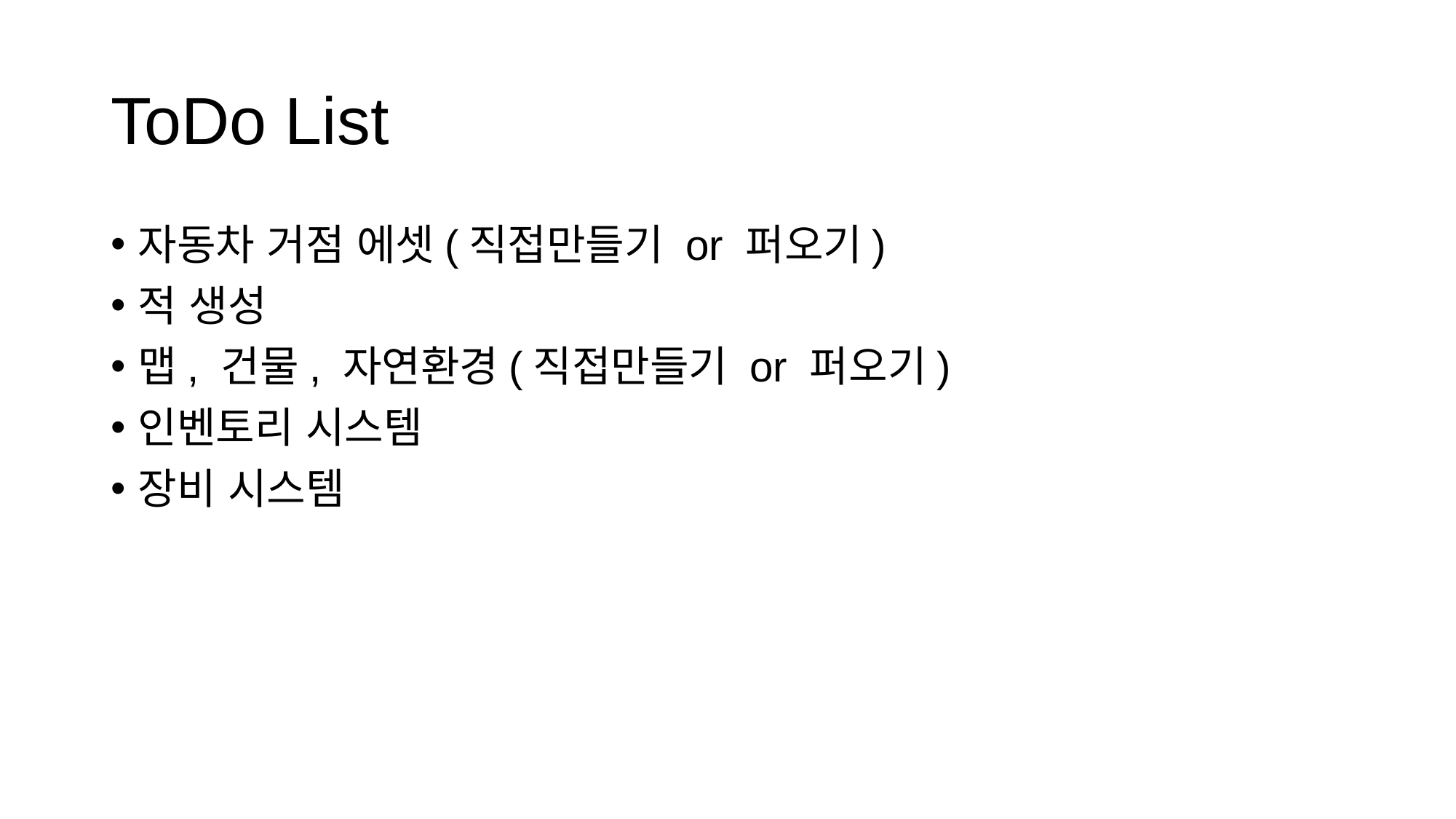

# ToDo List
자동차 거점 에셋(직접만들기 or 퍼오기)
적 생성
맵, 건물, 자연환경(직접만들기 or 퍼오기)
인벤토리 시스템
장비 시스템